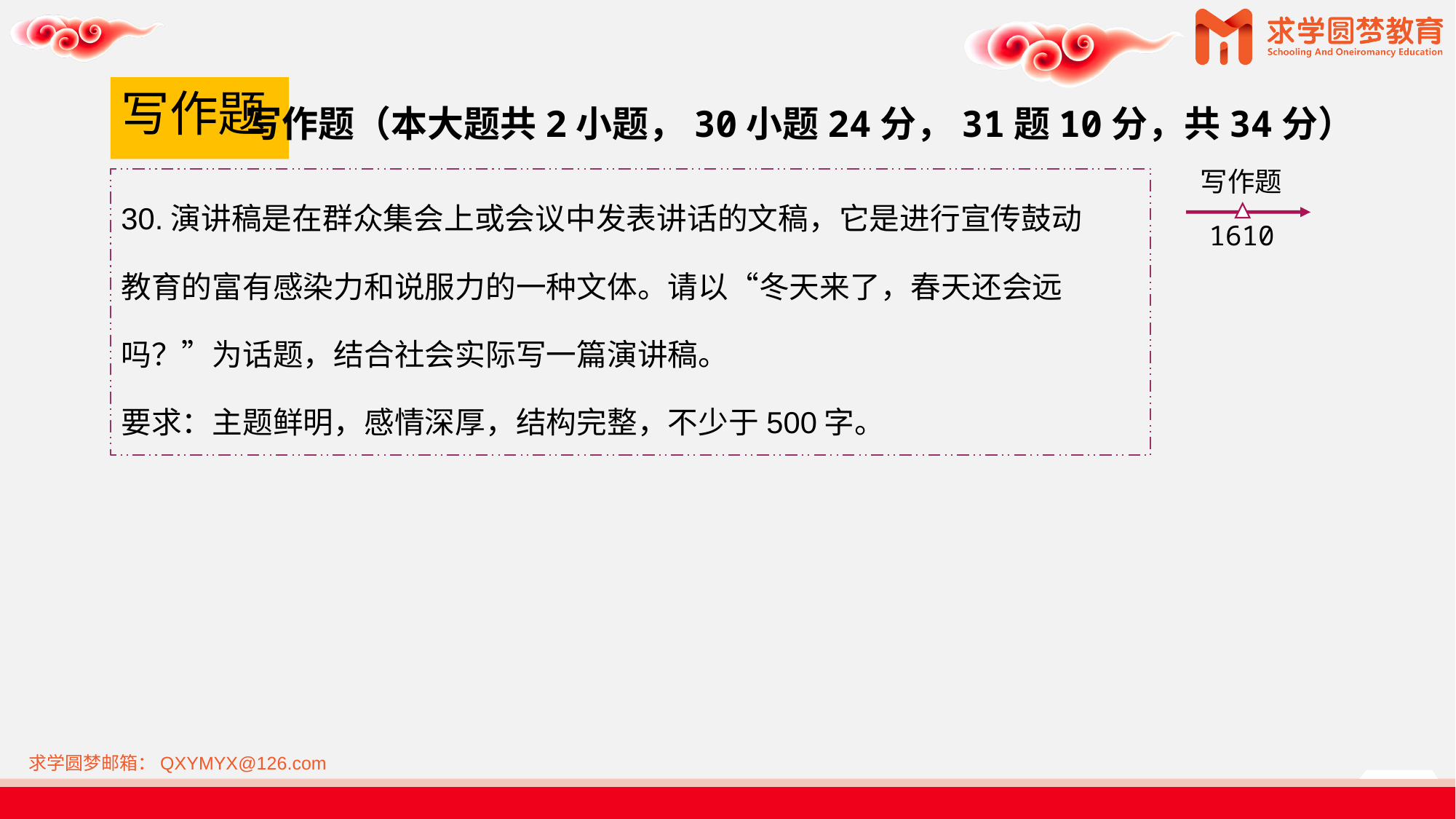

# 写作题
写作题（本大题共2小题，30小题24分，31题10分，共34分）
写作题

1610
30.演讲稿是在群众集会上或会议中发表讲话的文稿，它是进行宣传鼓动
教育的富有感染力和说服力的一种文体。请以“冬天来了，春天还会远
吗？”为话题，结合社会实际写一篇演讲稿。
要求：主题鲜明，感情深厚，结构完整，不少于500字。